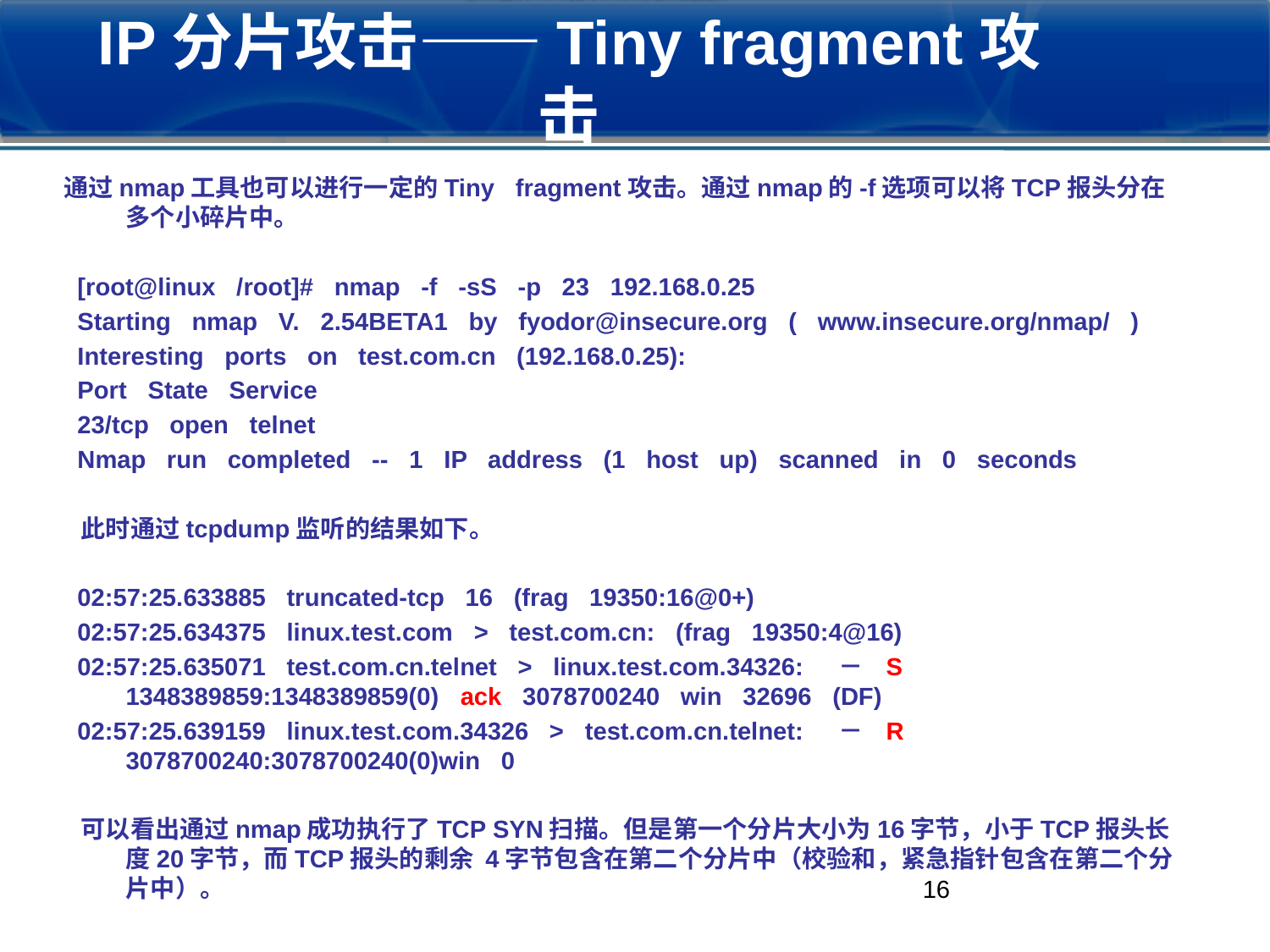

# IP分片攻击——Tiny fragment攻击
通过nmap工具也可以进行一定的Tiny   fragment攻击。通过nmap的-f选项可以将TCP报头分在多个小碎片中。

  [root@linux   /root]#   nmap   -f   -sS   -p   23   192.168.0.25
  Starting   nmap   V.   2.54BETA1   by   fyodor@insecure.org   (   www.insecure.org/nmap/   )
  Interesting   ports   on   test.com.cn   (192.168.0.25):
  Port   State   Service
  23/tcp   open   telnet
  Nmap   run   completed   --   1   IP   address   (1   host   up)   scanned   in   0   seconds

  此时通过tcpdump监听的结果如下。

  02:57:25.633885   truncated-tcp   16   (frag   19350:16@0+)
  02:57:25.634375   linux.test.com   >   test.com.cn:   (frag   19350:4@16)
  02:57:25.635071   test.com.cn.telnet   >   linux.test.com.34326:    －   S   1348389859:1348389859(0)   ack   3078700240   win   32696   (DF)
  02:57:25.639159   linux.test.com.34326   >   test.com.cn.telnet:    －   R   3078700240:3078700240(0)win   0

  可以看出通过nmap成功执行了TCP SYN扫描。但是第一个分片大小为16字节，小于TCP报头长度20字节，而TCP报头的剩余 4字节包含在第二个分片中（校验和，紧急指针包含在第二个分片中）。
16